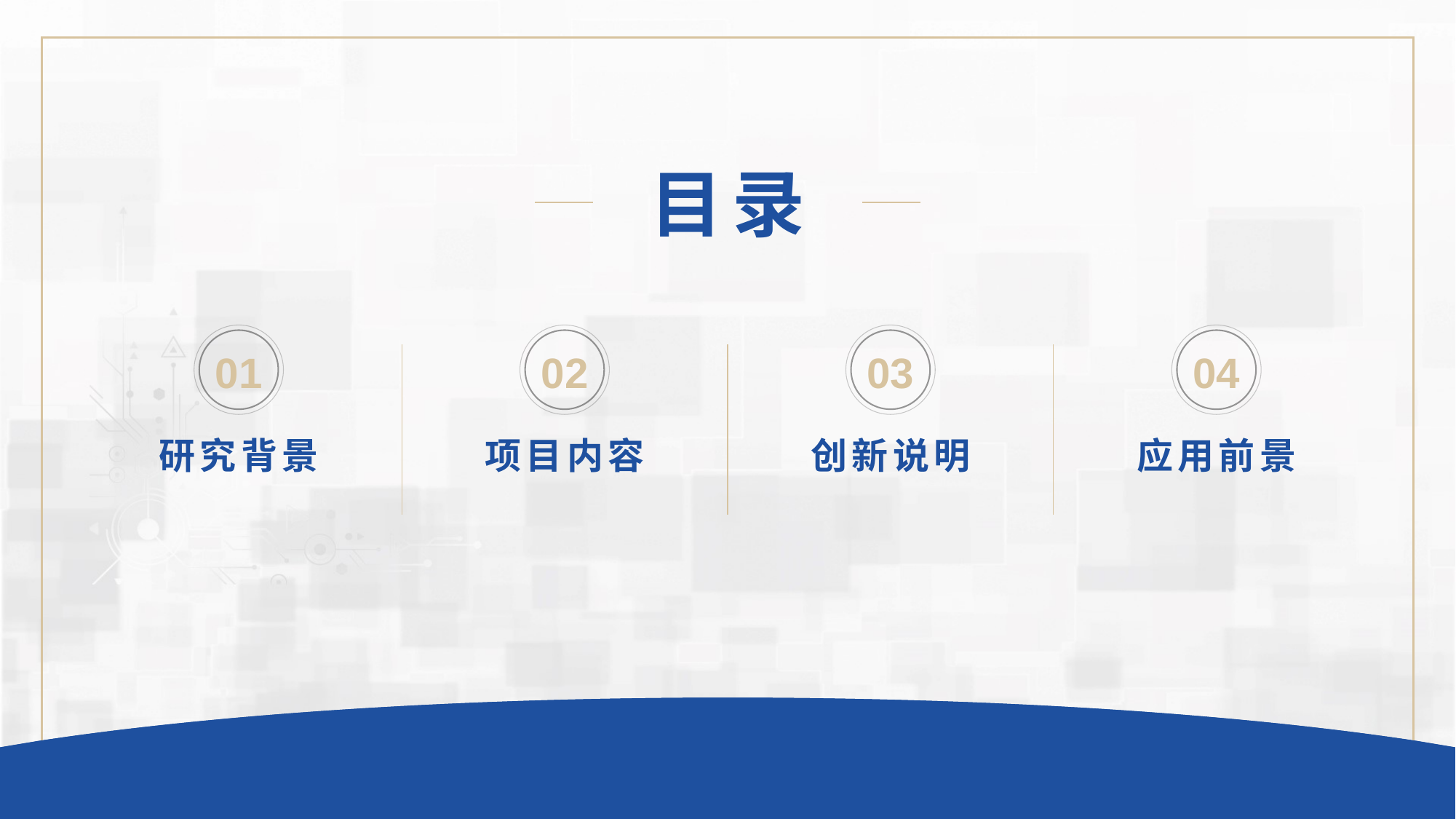

目录

01
研究背景

02
项目内容

03
创新说明

04
应用前景

—— 艰苦朴素 · 实事求是 · 严格要求 · 勇于探索 ——